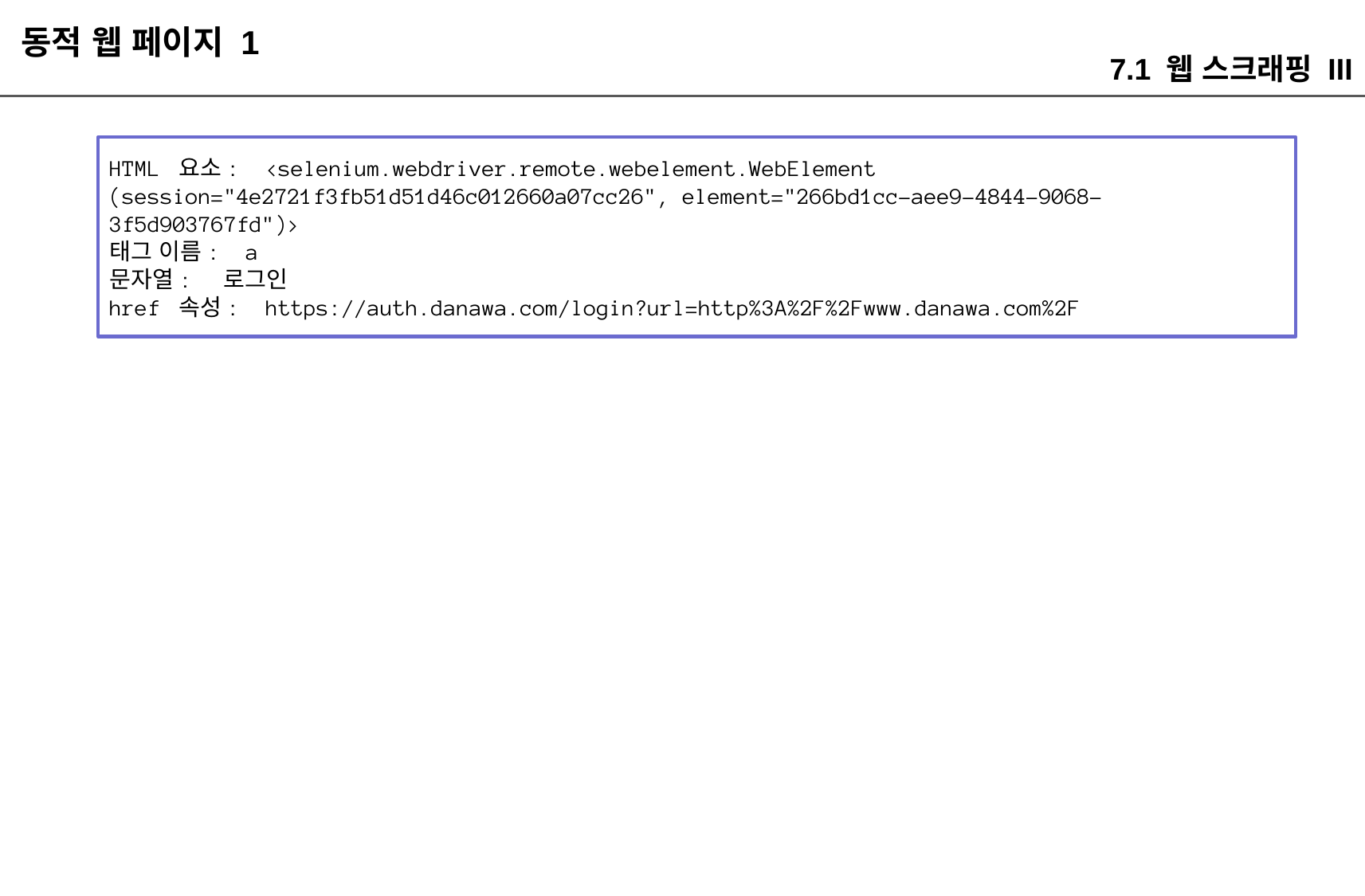

동적 웹 페이지 1
7.1 웹 스크래핑 III
HTML 요소:  <selenium.webdriver.remote.webelement.WebElement (session="4e2721f3fb51d51d46c012660a07cc26", element="266bd1cc-aee9-4844-9068-3f5d903767fd")>
태그 이름:  a
문자열:  로그인
href 속성:  https://auth.danawa.com/login?url=http%3A%2F%2Fwww.danawa.com%2F